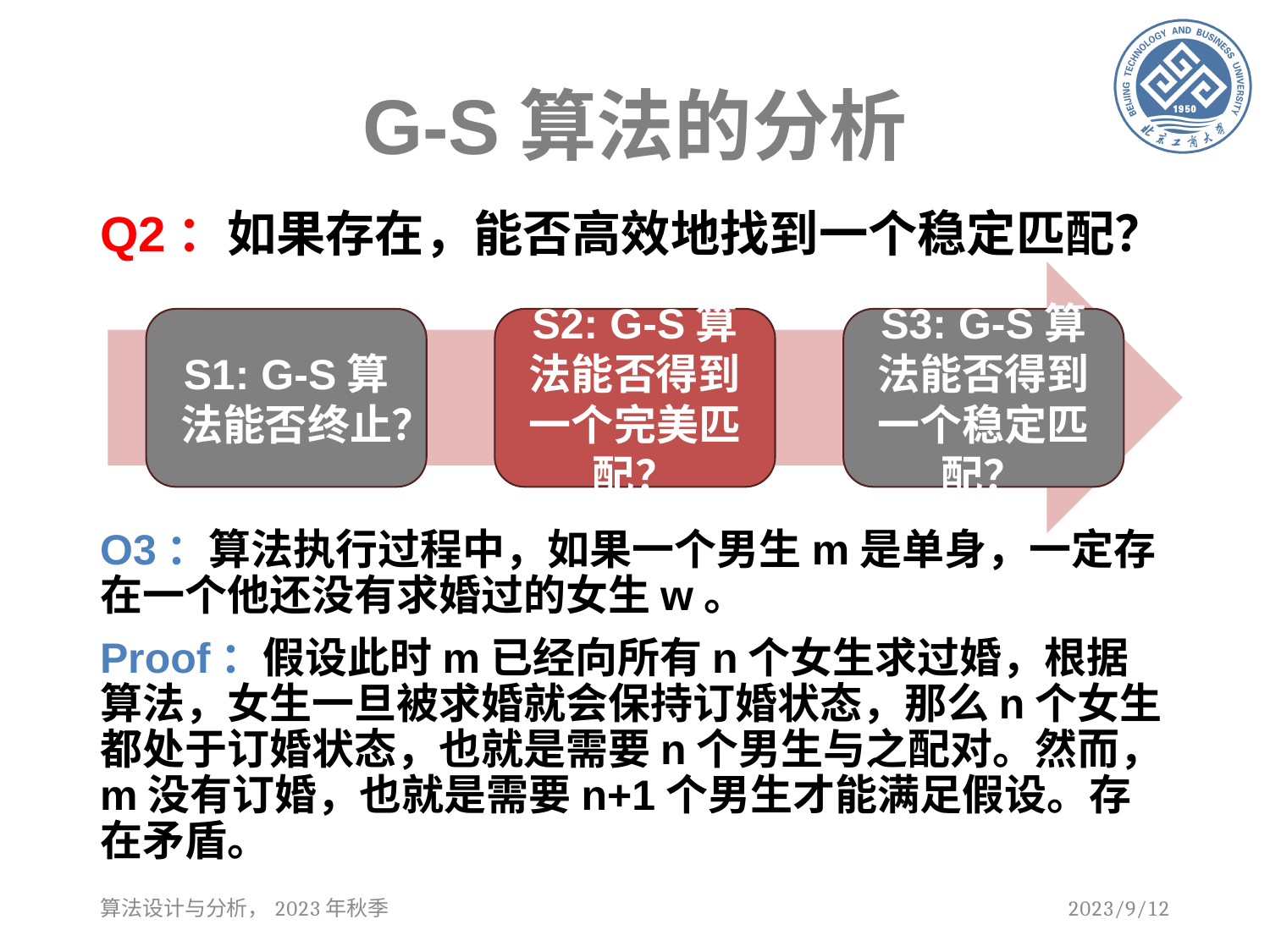

# G-S算法的分析
Q2：如果存在，能否高效地找到一个稳定匹配？

S2: G-S算法能否得到一个完美匹配？
S3: G-S算法能否得到一个稳定匹配？
S1: G-S算法能否终止？
O3：算法执行过程中，如果一个男生m是单身，一定存在一个他还没有求婚过的女生w。
Proof：假设此时m已经向所有n个女生求过婚，根据算法，女生一旦被求婚就会保持订婚状态，那么n个女生都处于订婚状态，也就是需要n个男生与之配对。然而，m没有订婚，也就是需要n+1个男生才能满足假设。存在矛盾。
算法设计与分析，2023年秋季
2023/9/12